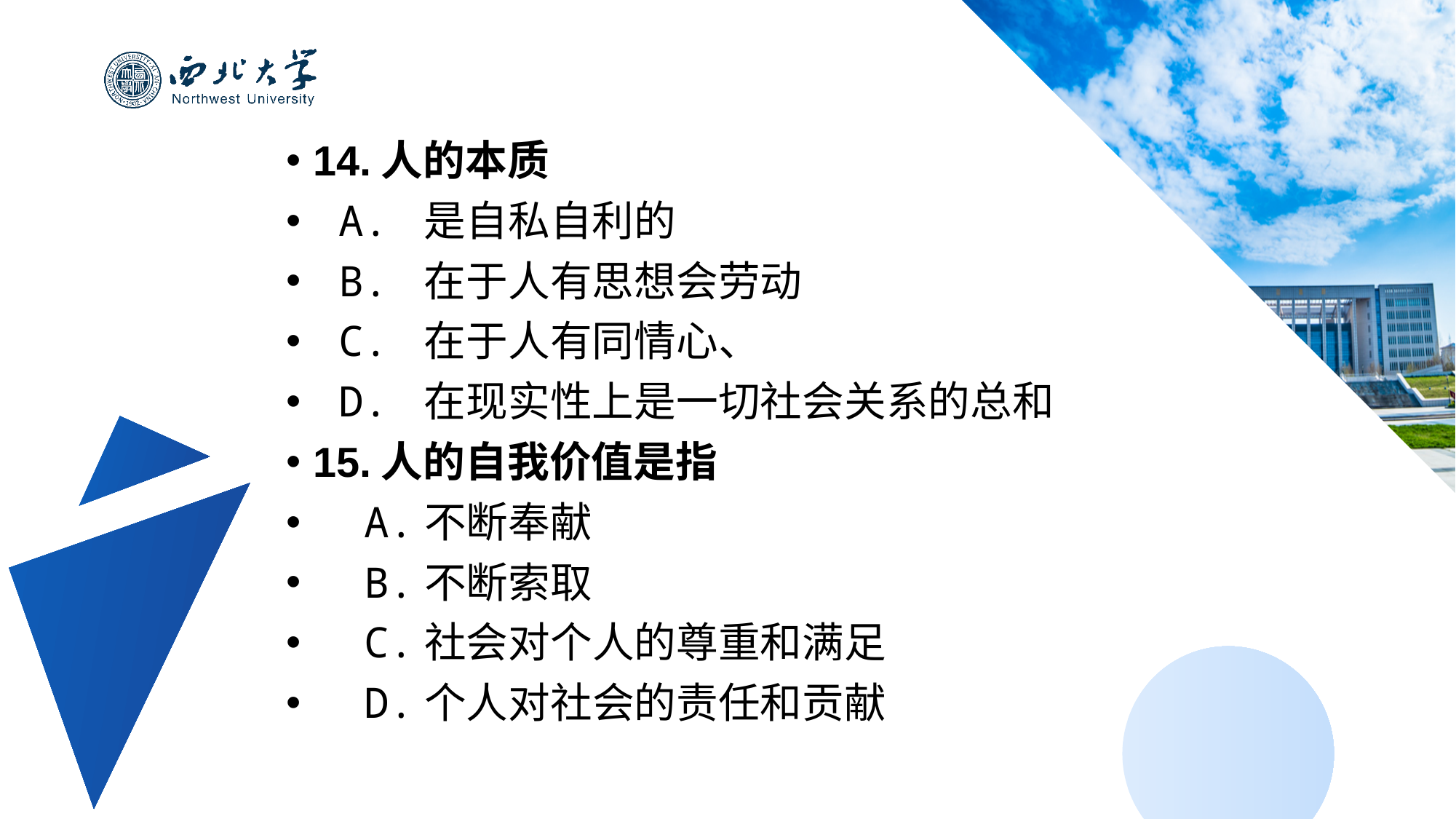

14.人的本质
 A. 是自私自利的
 B. 在于人有思想会劳动
 C. 在于人有同情心、
 D. 在现实性上是一切社会关系的总和
15.人的自我价值是指
  A.不断奉献
  B.不断索取
  C.社会对个人的尊重和满足
  D.个人对社会的责任和贡献